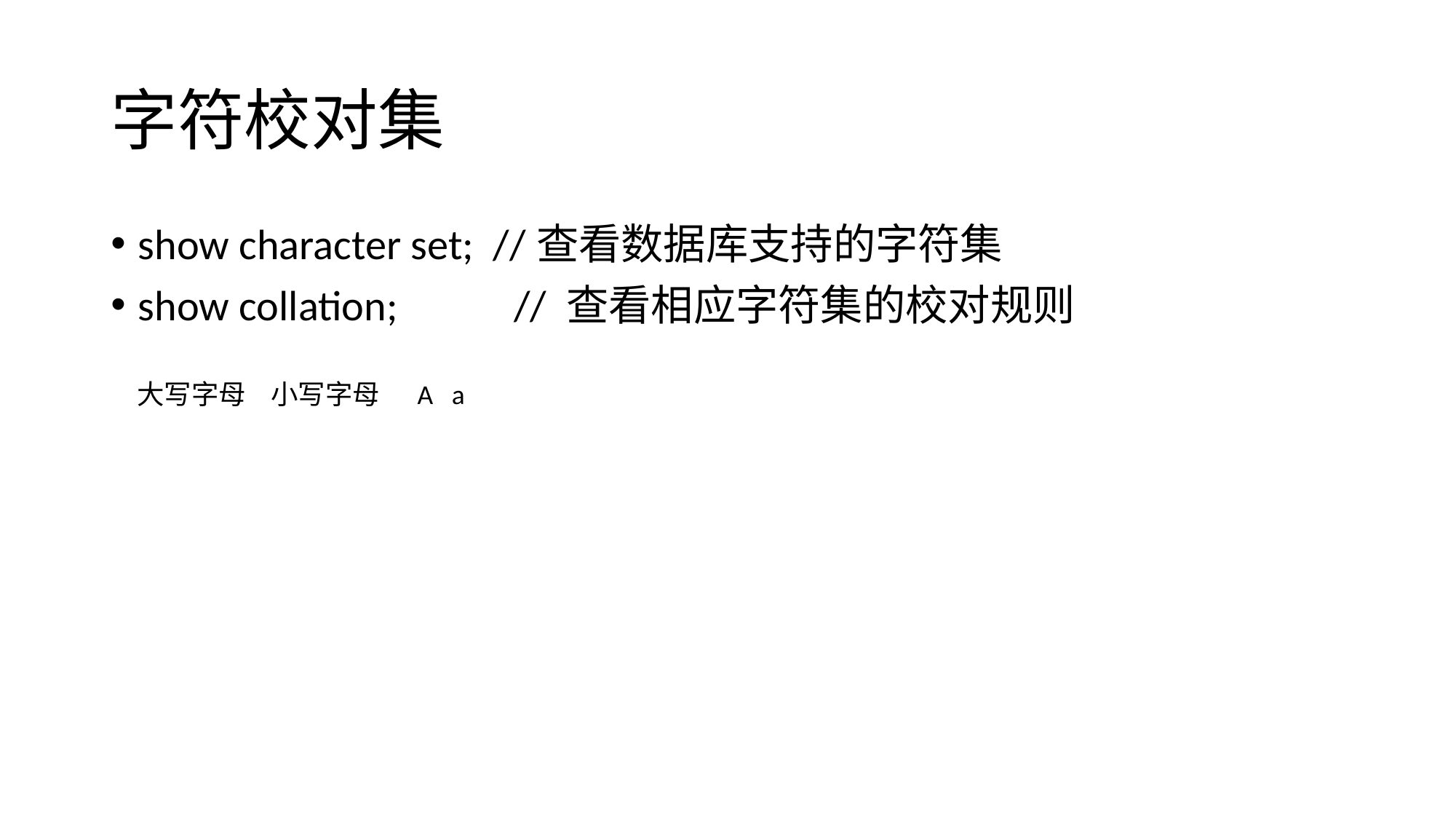

# 字符校对集
show character set;  //查看数据库支持的字符集
show collation; 	     // 查看相应字符集的校对规则
大写字母    小写字母     A   a